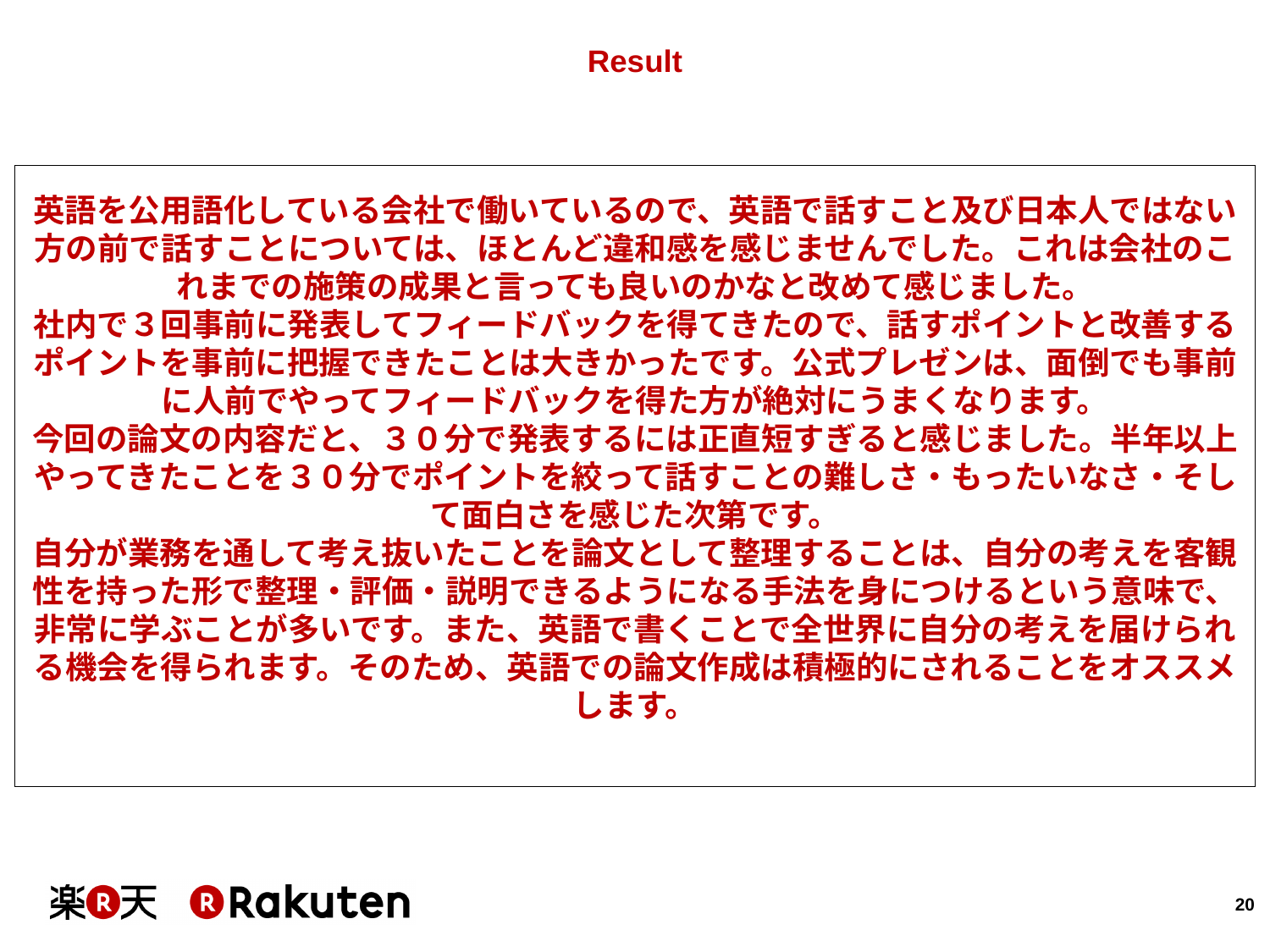

# Result
英語を公用語化している会社で働いているので、英語で話すこと及び日本人ではない方の前で話すことについては、ほとんど違和感を感じませんでした。これは会社のこれまでの施策の成果と言っても良いのかなと改めて感じました。
社内で３回事前に発表してフィードバックを得てきたので、話すポイントと改善するポイントを事前に把握できたことは大きかったです。公式プレゼンは、面倒でも事前に人前でやってフィードバックを得た方が絶対にうまくなります。
今回の論文の内容だと、３０分で発表するには正直短すぎると感じました。半年以上やってきたことを３０分でポイントを絞って話すことの難しさ・もったいなさ・そして面白さを感じた次第です。
自分が業務を通して考え抜いたことを論文として整理することは、自分の考えを客観性を持った形で整理・評価・説明できるようになる手法を身につけるという意味で、非常に学ぶことが多いです。また、英語で書くことで全世界に自分の考えを届けられる機会を得られます。そのため、英語での論文作成は積極的にされることをオススメします。